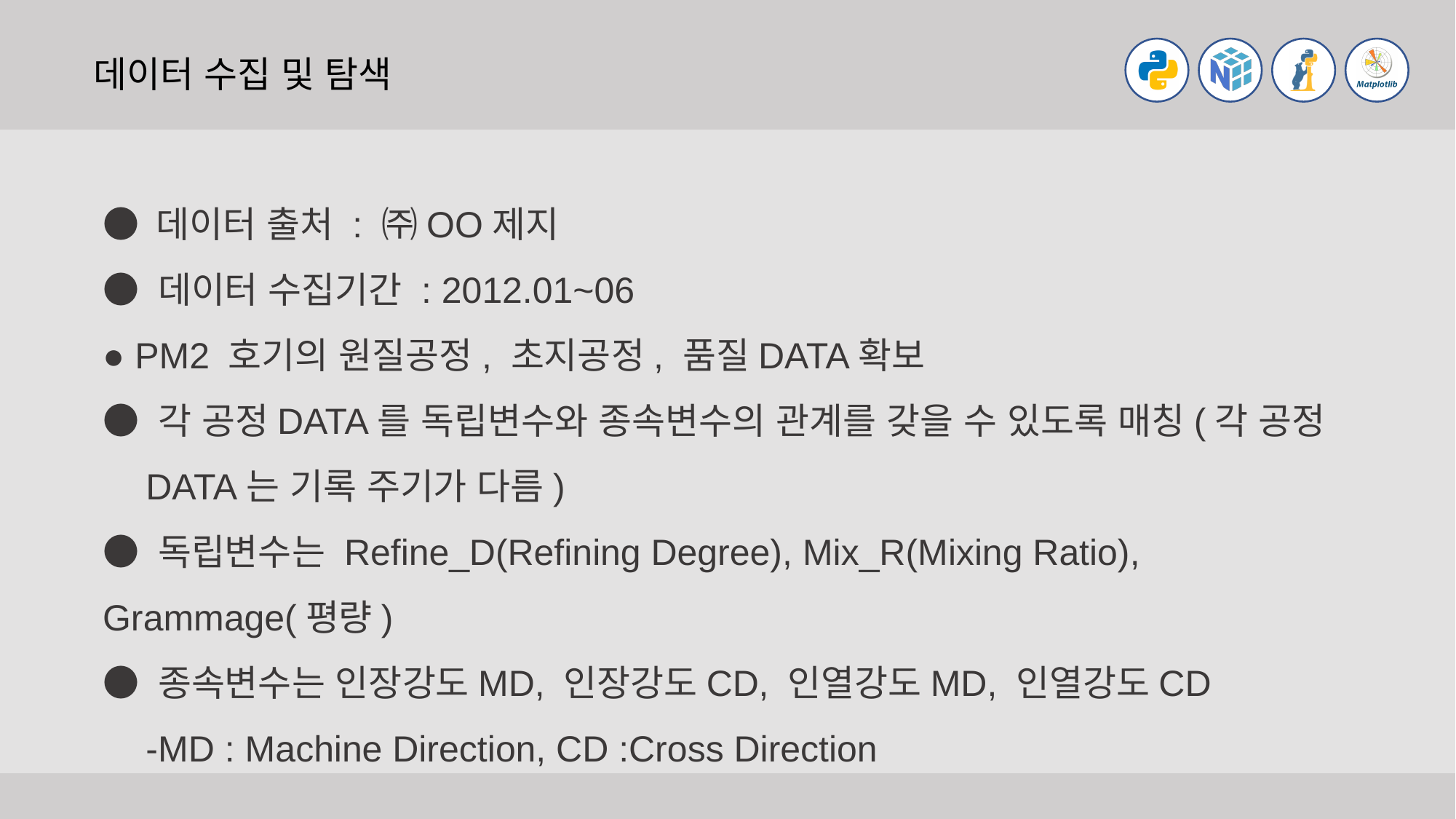

데이터 수집 및 탐색

● 데이터 출처 : ㈜OO제지
● 데이터 수집기간 : 2012.01~06
● PM2 호기의 원질공정, 초지공정, 품질DATA확보
● 각 공정DATA를 독립변수와 종속변수의 관계를 갖을 수 있도록 매칭(각 공정 DATA는 기록 주기가 다름)
● 독립변수는 Refine_D(Refining Degree), Mix_R(Mixing Ratio), Grammage(평량)
● 종속변수는 인장강도MD, 인장강도CD, 인열강도MD, 인열강도CD
-MD : Machine Direction, CD :Cross Direction